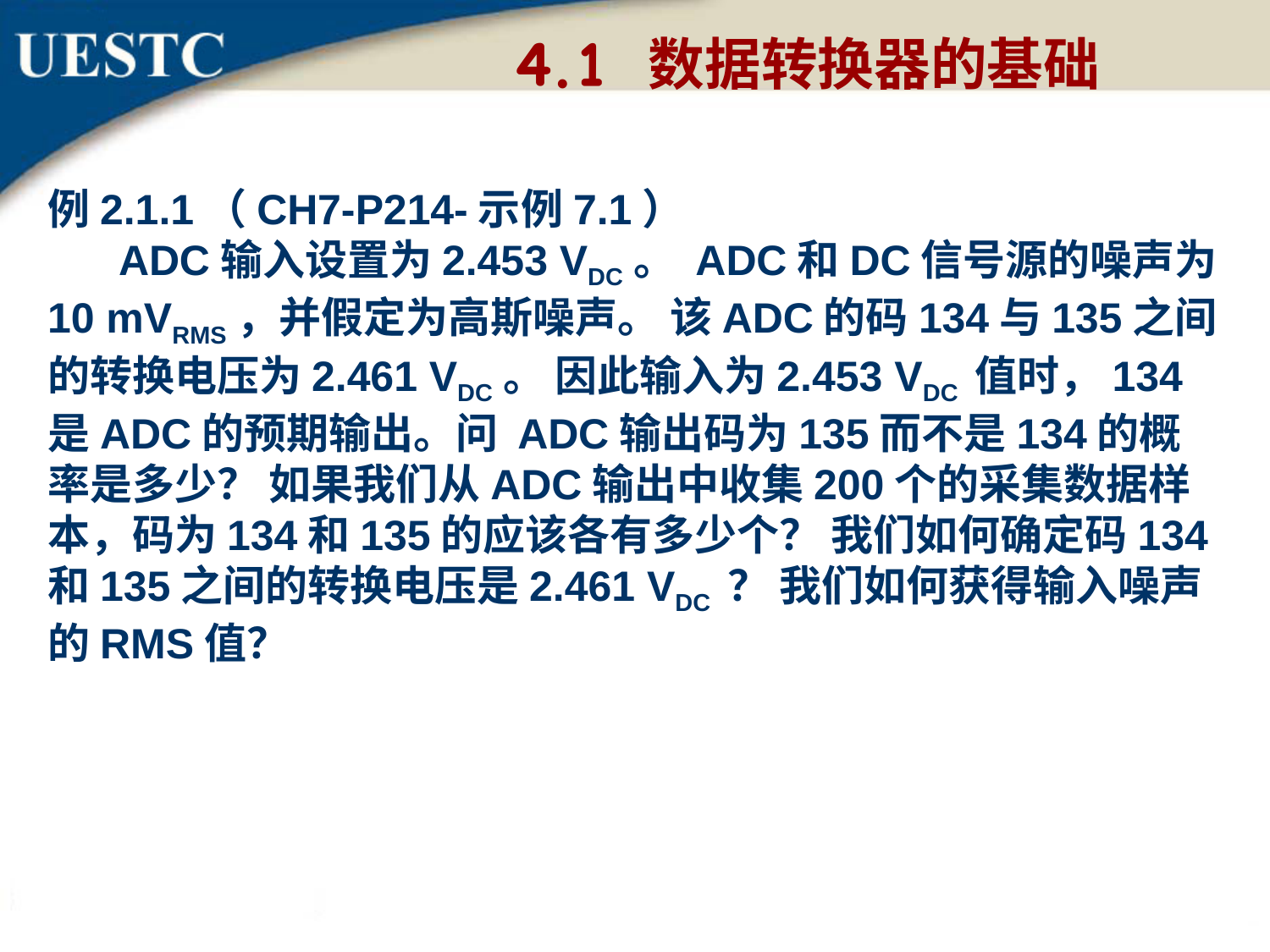

4.1 数据转换器的基础
例2.1.1（CH7-P214-示例7.1）
      ADC输入设置为2.453 VDC。 ADC和DC信号源的噪声为10 mVRMS，并假定为高斯噪声。 该ADC的码134与135之间的转换电压为2.461 VDC。 因此输入为2.453 VDC 值时，134是ADC的预期输出。问 ADC输出码为135而不是134的概率是多少？ 如果我们从ADC输出中收集200个的采集数据样本，码为134和135的应该各有多少个？ 我们如何确定码134和135之间的转换电压是2.461 VDC ？ 我们如何获得输入噪声的RMS值？